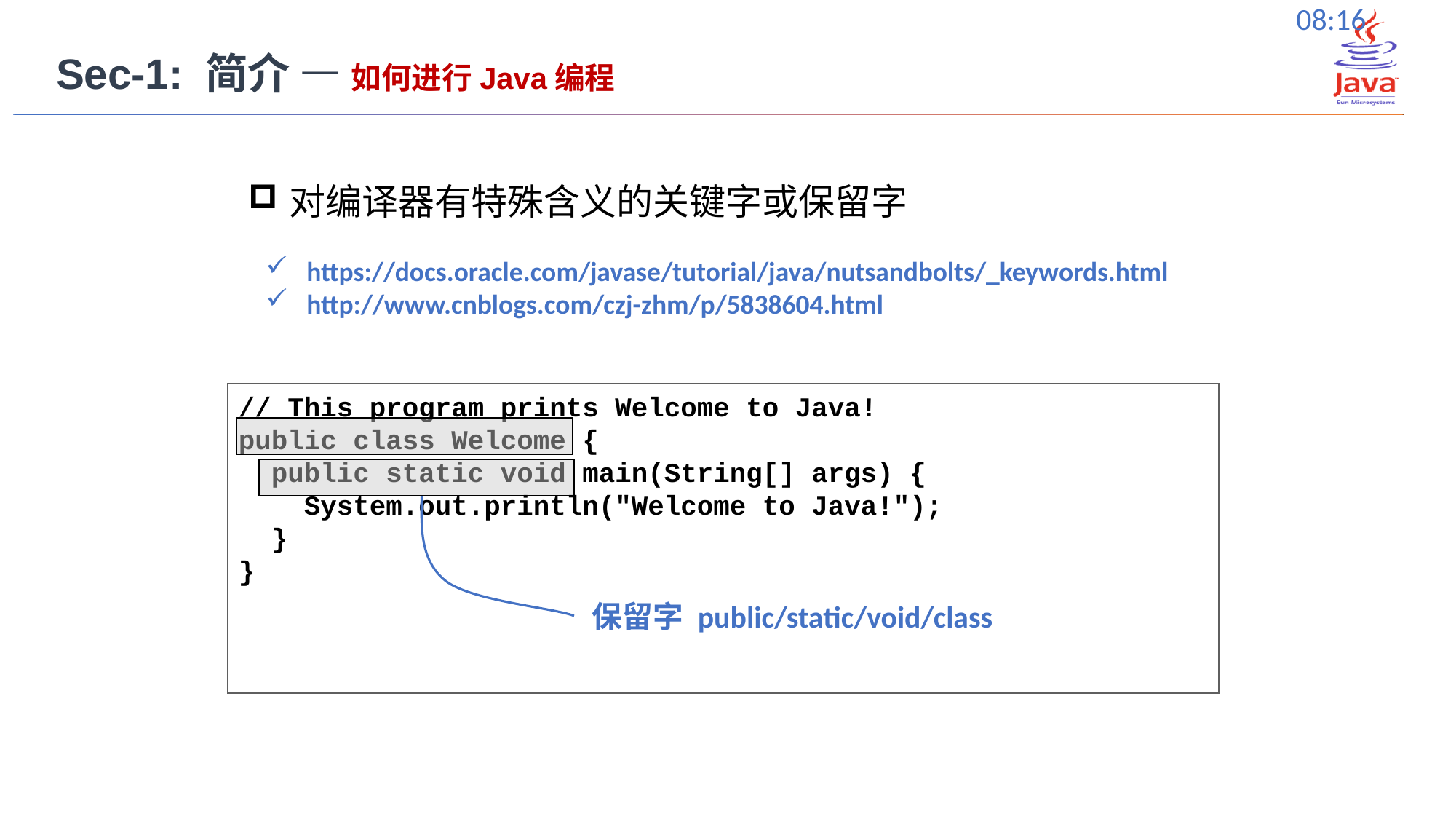

Sec-1: 简介 — 如何进行Java编程
对编译器有特殊含义的关键字或保留字

https://docs.oracle.com/javase/tutorial/java/nutsandbolts/_keywords.html
http://www.cnblogs.com/czj-zhm/p/5838604.html
// This program prints Welcome to Java!
public class Welcome {
  public static void main(String[] args) {
    System.out.println("Welcome to Java!");
  }
}

保留字 public/static/void/class